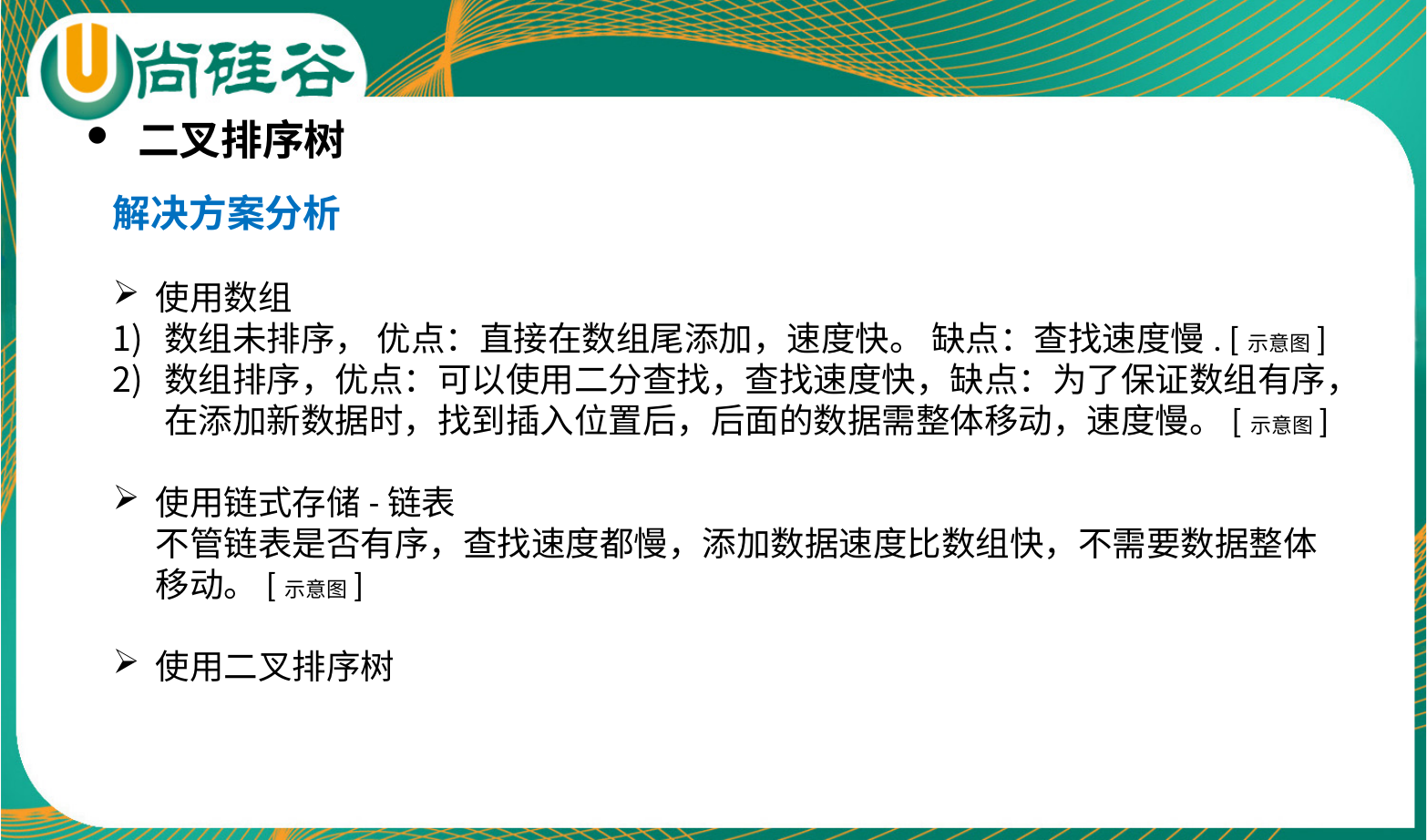

二叉排序树
解决方案分析

使用数组
数组未排序， 优点：直接在数组尾添加，速度快。 缺点：查找速度慢. [示意图]
数组排序，优点：可以使用二分查找，查找速度快，缺点：为了保证数组有序，在添加新数据时，找到插入位置后，后面的数据需整体移动，速度慢。[示意图]

使用链式存储-链表
不管链表是否有序，查找速度都慢，添加数据速度比数组快，不需要数据整体移动。[示意图]

使用二叉排序树